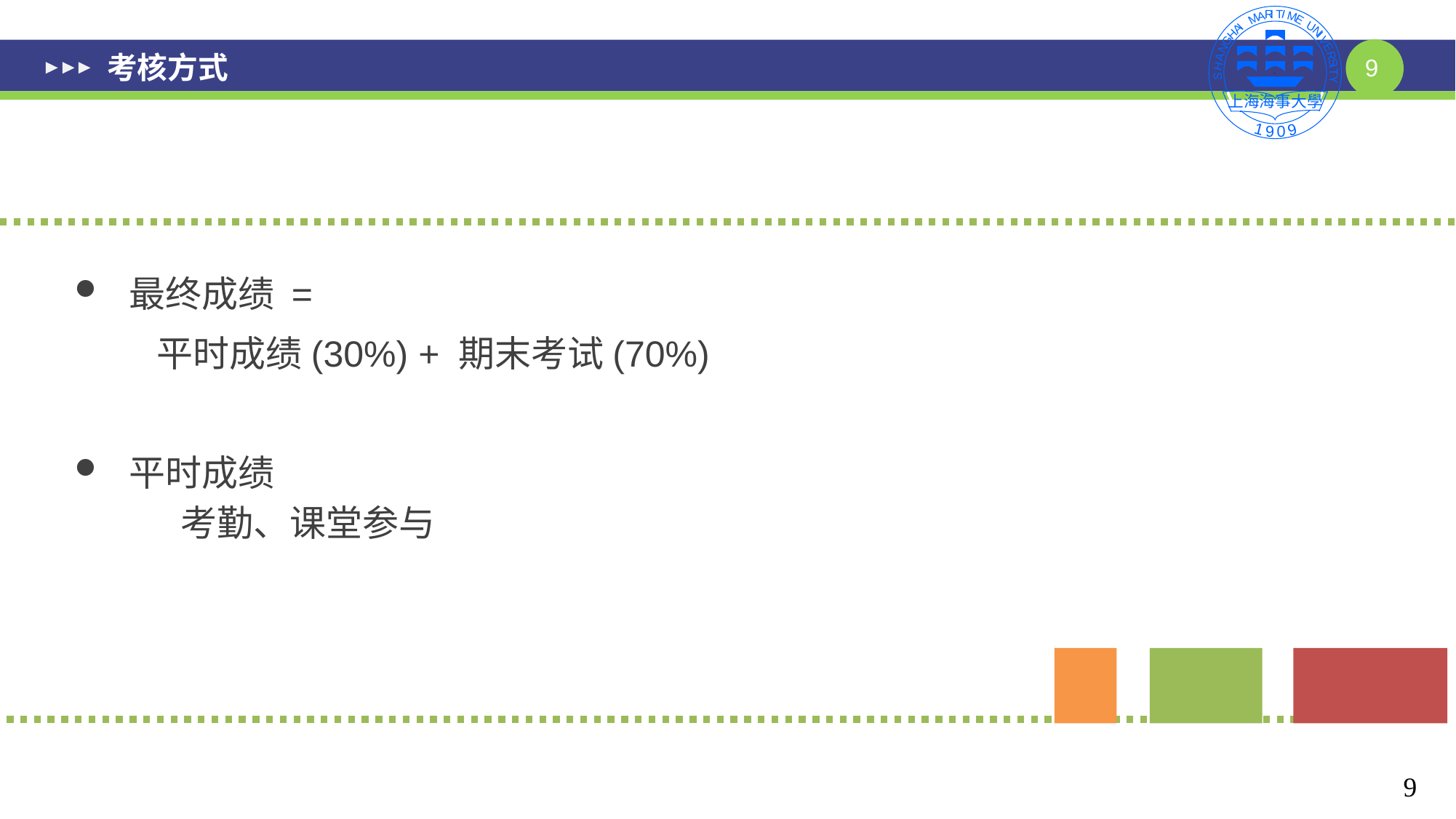

# 考核方式
最终成绩 =
         平时成绩(30%) + 期末考试(70%)

平时成绩
   考勤、课堂参与

9
9